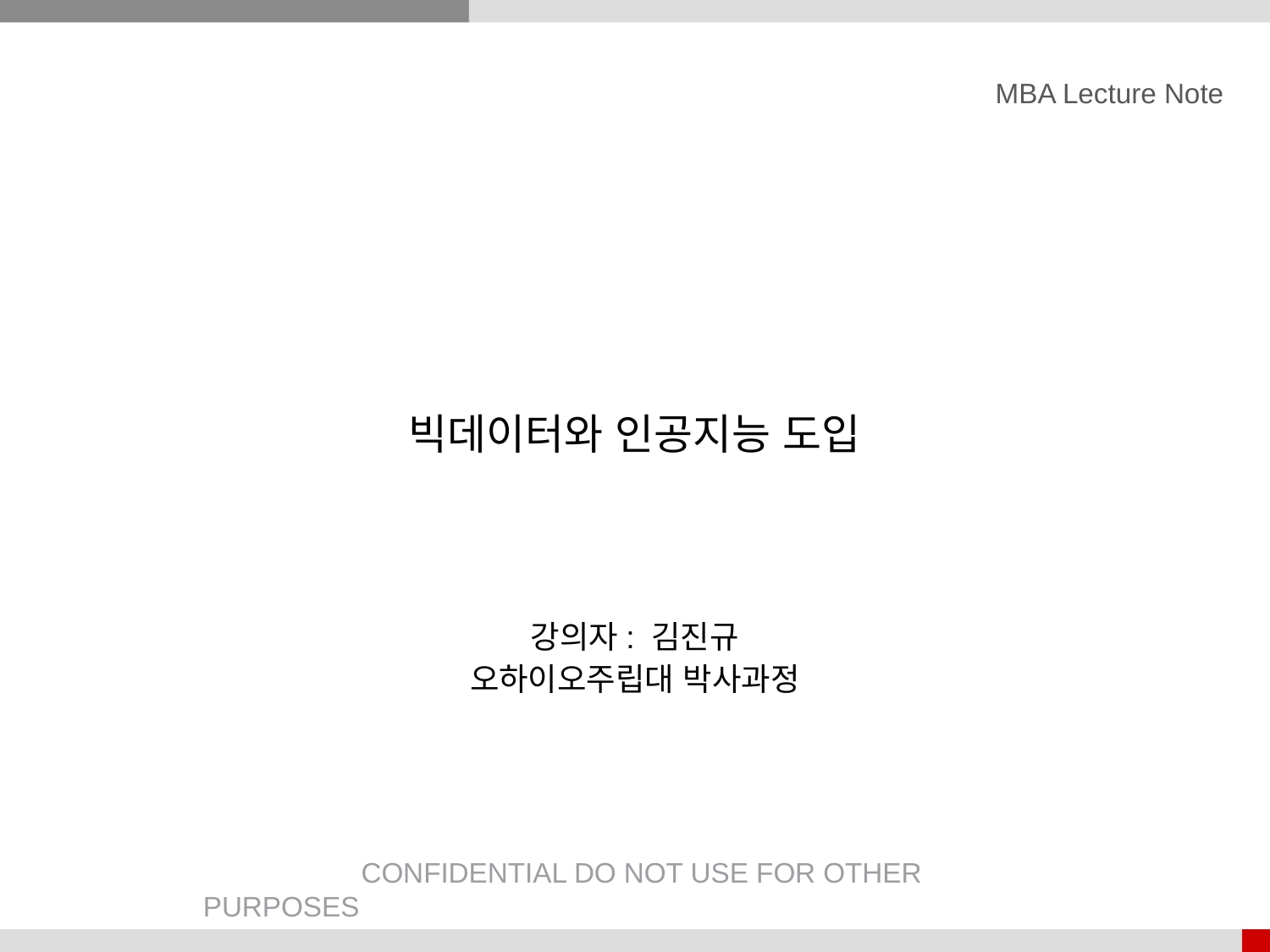

MBA Lecture Note
빅데이터와 인공지능 도입
강의자: 김진규
오하이오주립대 박사과정

	    CONFIDENTIAL DO NOT USE FOR OTHER PURPOSES